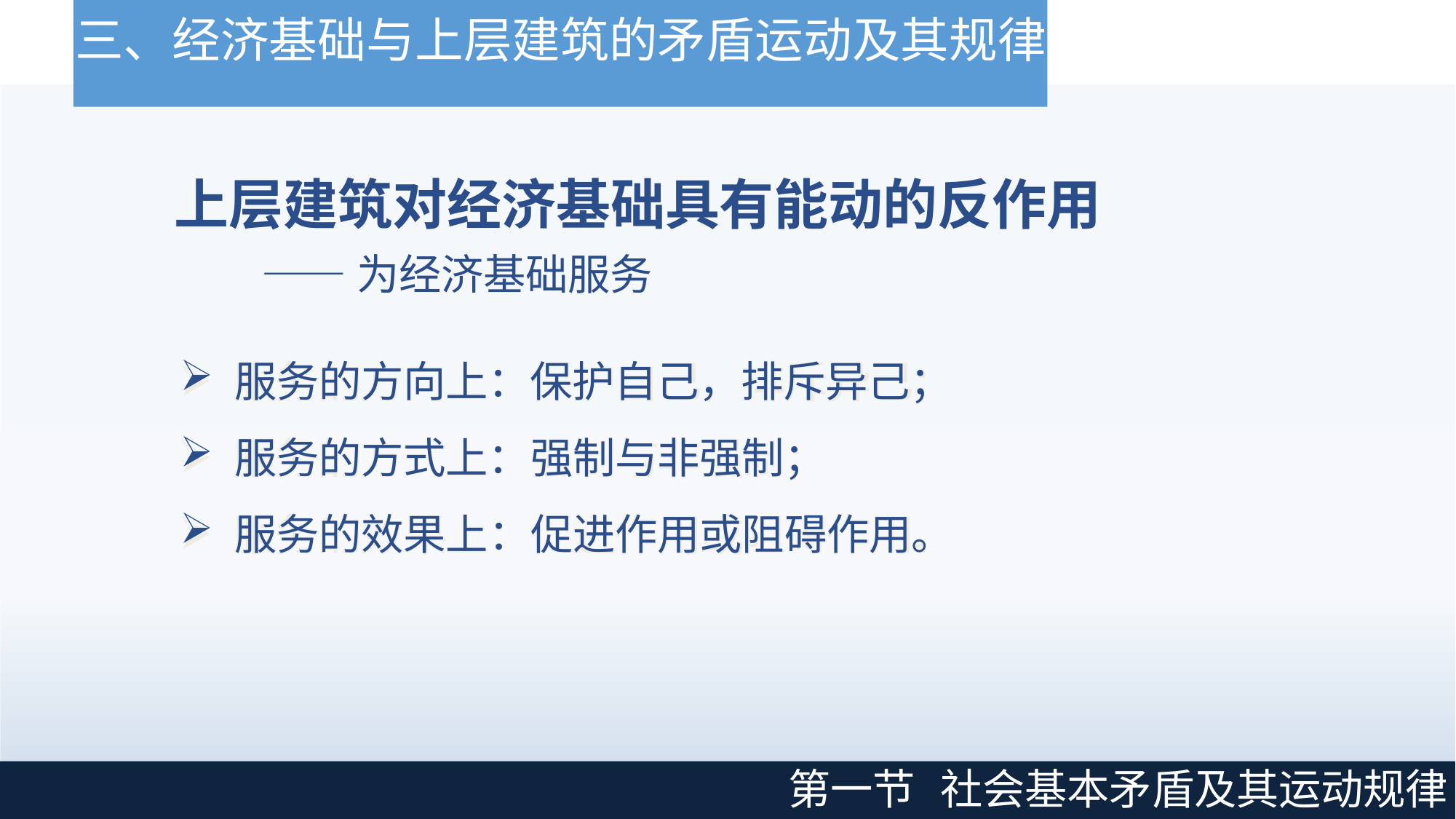

# 三、经济基础与上层建筑的矛盾运动及其规律

上层建筑对经济基础具有能动的反作用
——为经济基础服务

服务的方向上：保护自己，排斥异己；
服务的方式上：强制与非强制；
服务的效果上：促进作用或阻碍作用。

第一节
社会基本矛盾及其运动规律